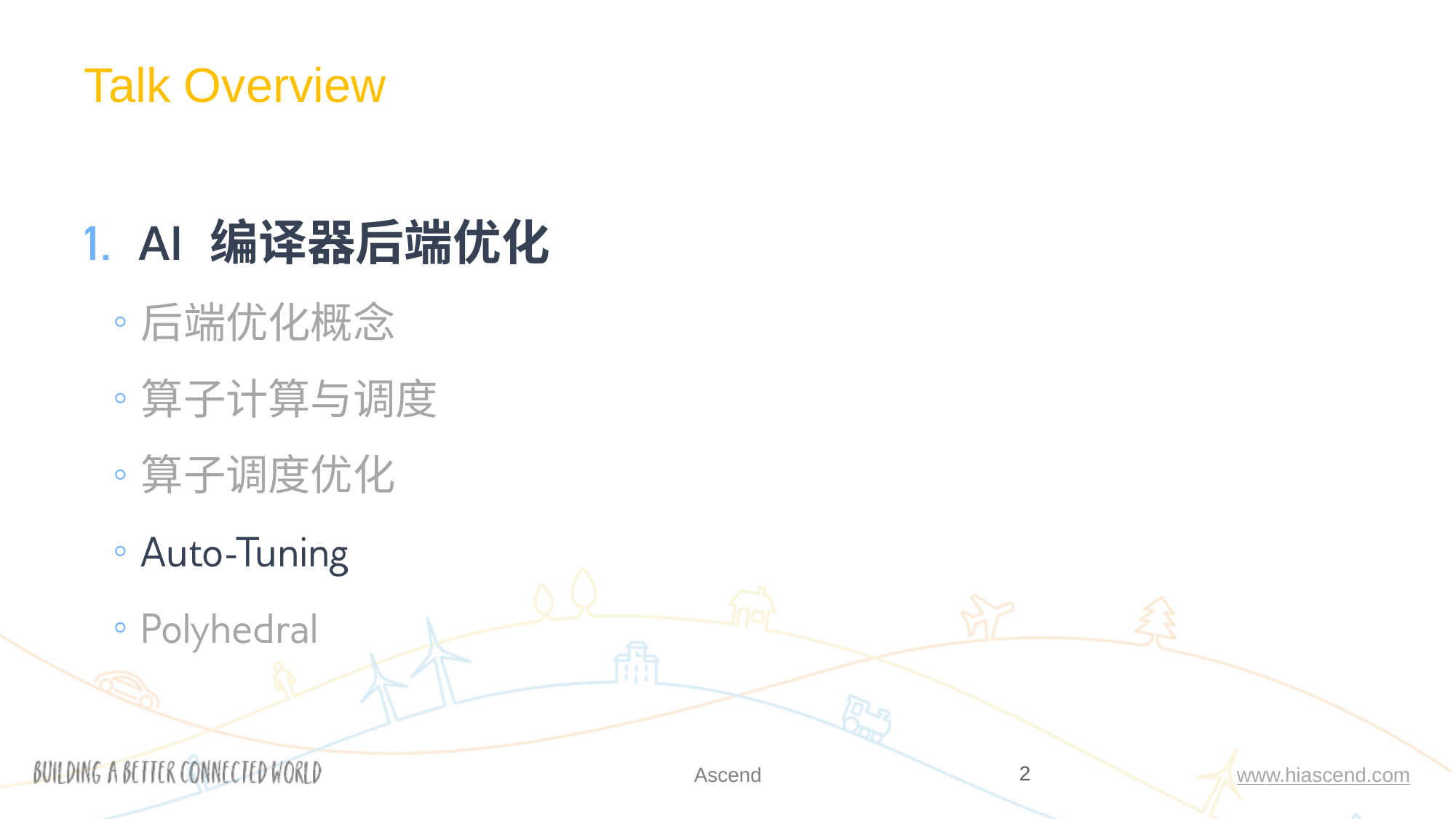

Talk Overview
AI 编译器后端优化
后端优化概念
算子计算与调度
算子调度优化
Auto-Tuning
Polyhedral